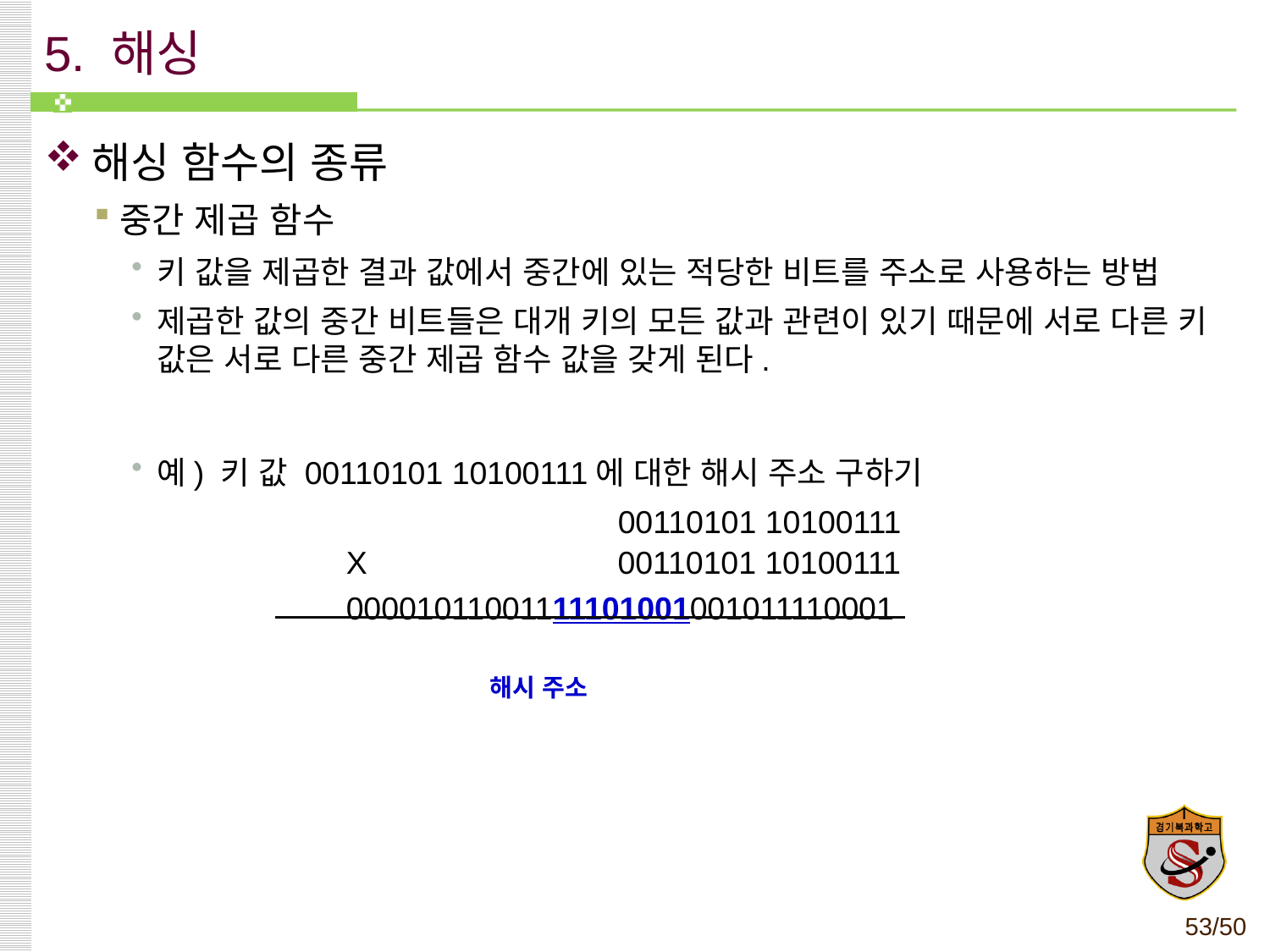

# 5. 해싱
해싱 함수의 종류
중간 제곱 함수
키 값을 제곱한 결과 값에서 중간에 있는 적당한 비트를 주소로 사용하는 방법
제곱한 값의 중간 비트들은 대개 키의 모든 값과 관련이 있기 때문에 서로 다른 키 값은 서로 다른 중간 제곱 함수 값을 갖게 된다.

예) 키 값 00110101 10100111에 대한 해시 주소 구하기
                        		  00110101 10100111
        	X            		  00110101 10100111
         	00001011001111101001001011110001

해시 주소